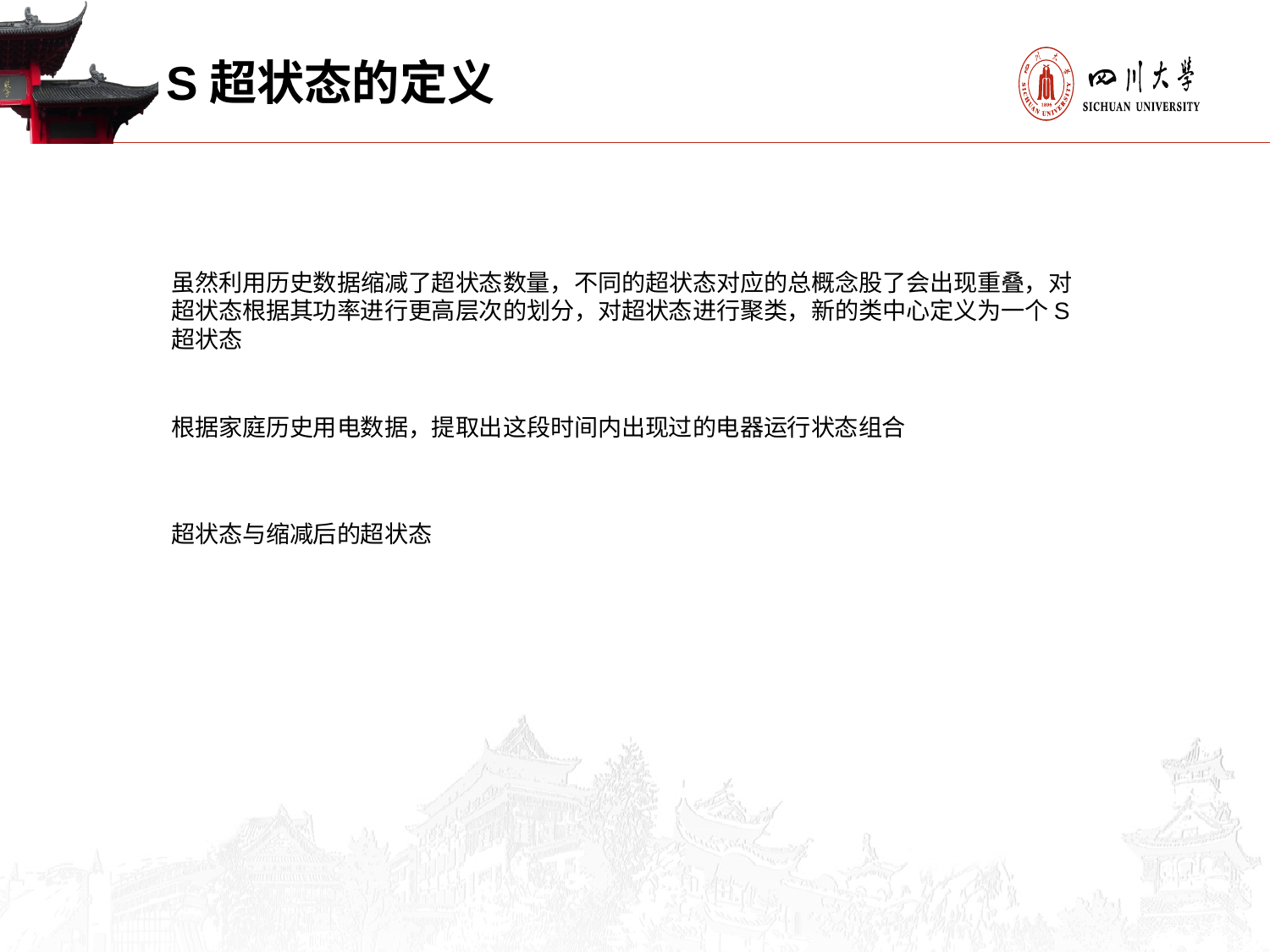

# S超状态的定义
虽然利用历史数据缩减了超状态数量，不同的超状态对应的总概念股了会出现重叠，对超状态根据其功率进行更高层次的划分，对超状态进行聚类，新的类中心定义为一个S超状态
根据家庭历史用电数据，提取出这段时间内出现过的电器运行状态组合
超状态与缩减后的超状态